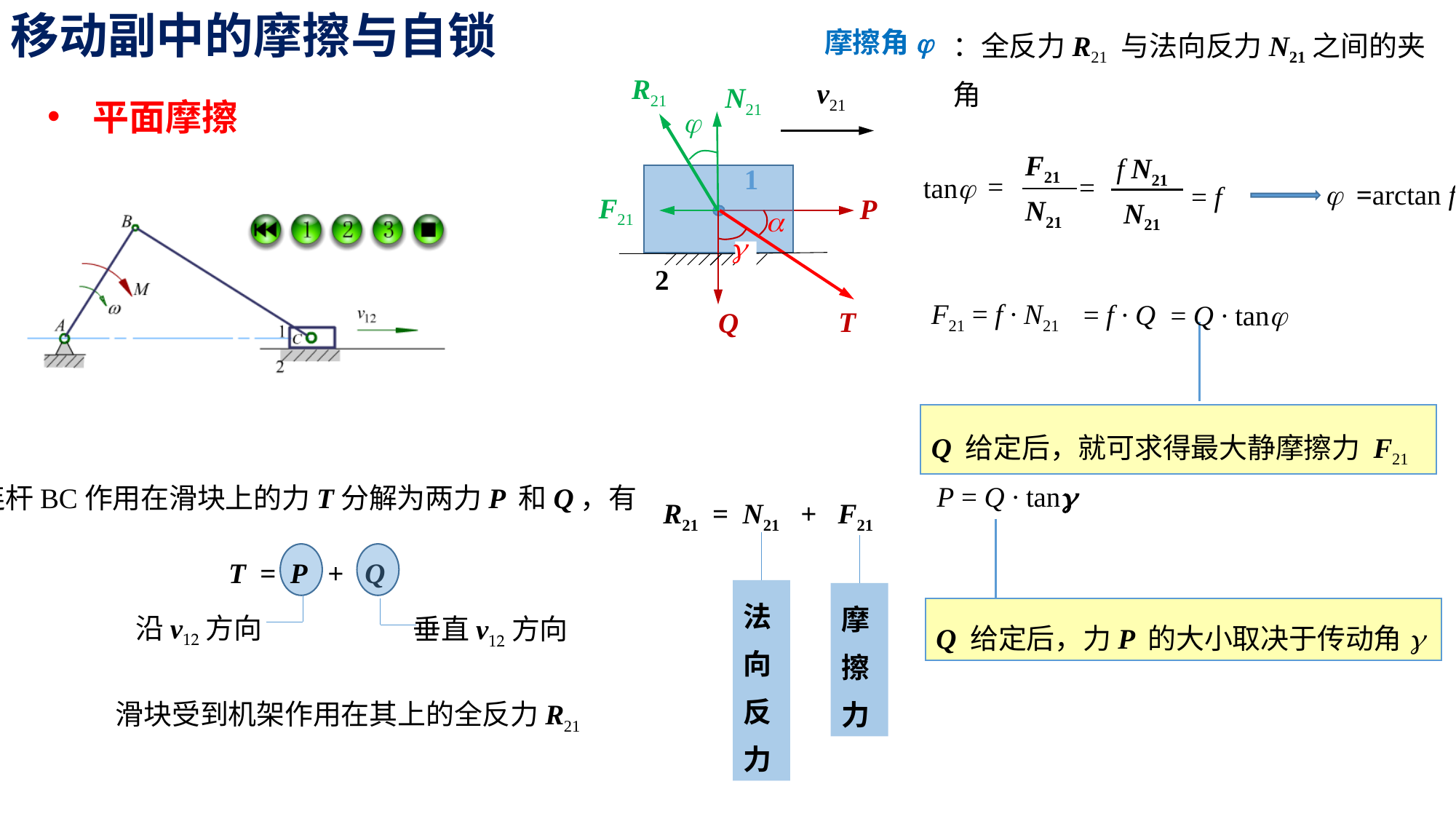

移动副中的摩擦与自锁
摩擦角ϕ
：全反力R21 与法向反力N21之间的夹角
R21
v21
N21
平面摩擦
ϕ
F21
N21
f N21
N21

tanϕ
1
ϕ =arctan f
=
= f
=

F21
P

α

γ

2
F21 = f · N21
= f · Q
= Q · tanϕ
T
Q
Q 给定后，就可求得最大静摩擦力 F21
P = Q · tanγ
连杆BC作用在滑块上的力T分解为两力P 和Q，有
R21  =  N21   +   F21
Q 给定后，力P 的大小取决于传动角γ
T  =  P   +   Q

法向反力
摩擦力
沿v12方向
垂直v12方向
滑块受到机架作用在其上的全反力R21